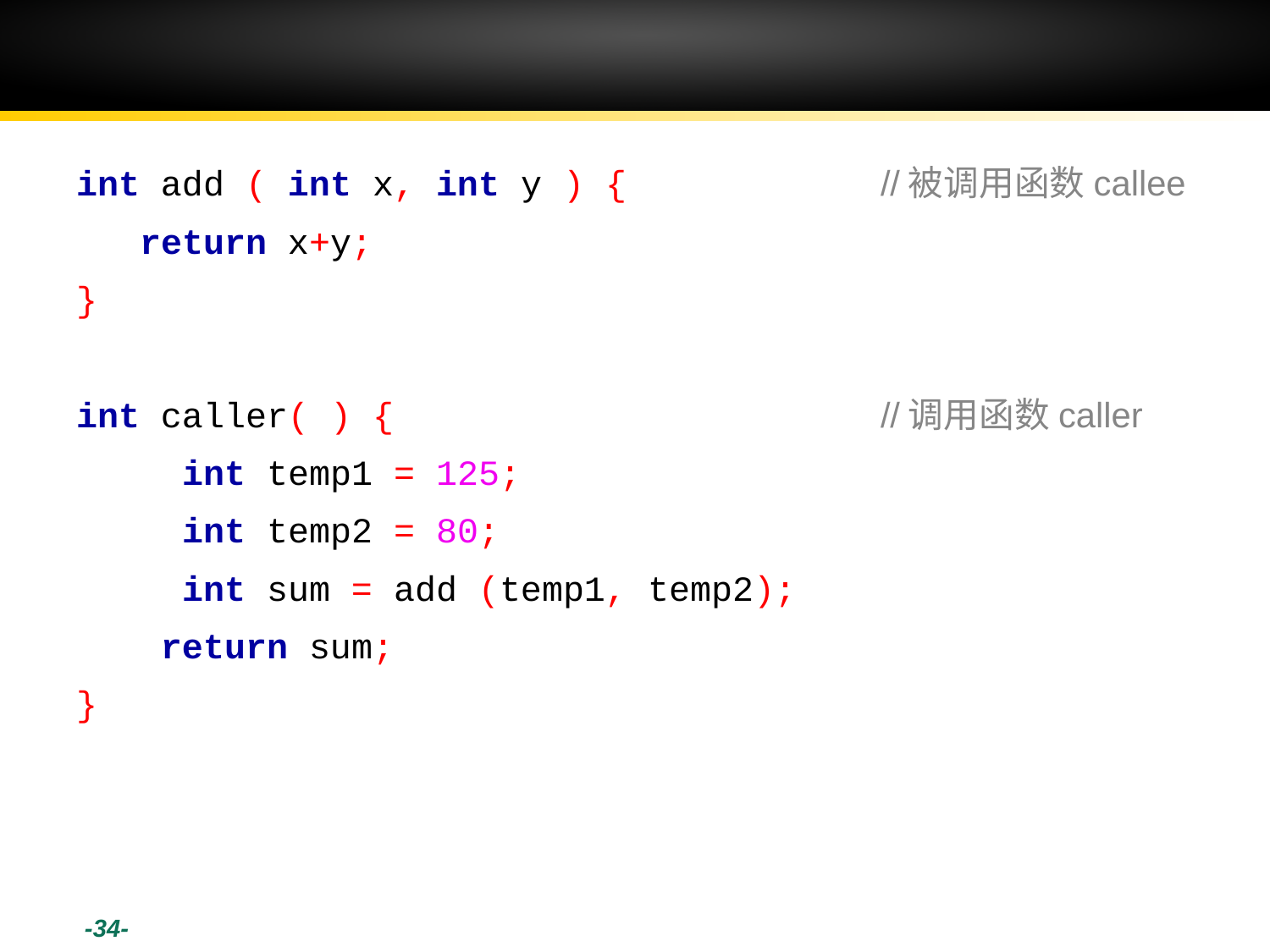

-34-
#
int add ( int x, int y ) {            //被调用函数callee
   return x+y;
}

int caller( ) {			 	  //调用函数caller
     int temp1 = 125;
     int temp2 = 80;
     int sum = add (temp1, temp2);
    return sum;
}